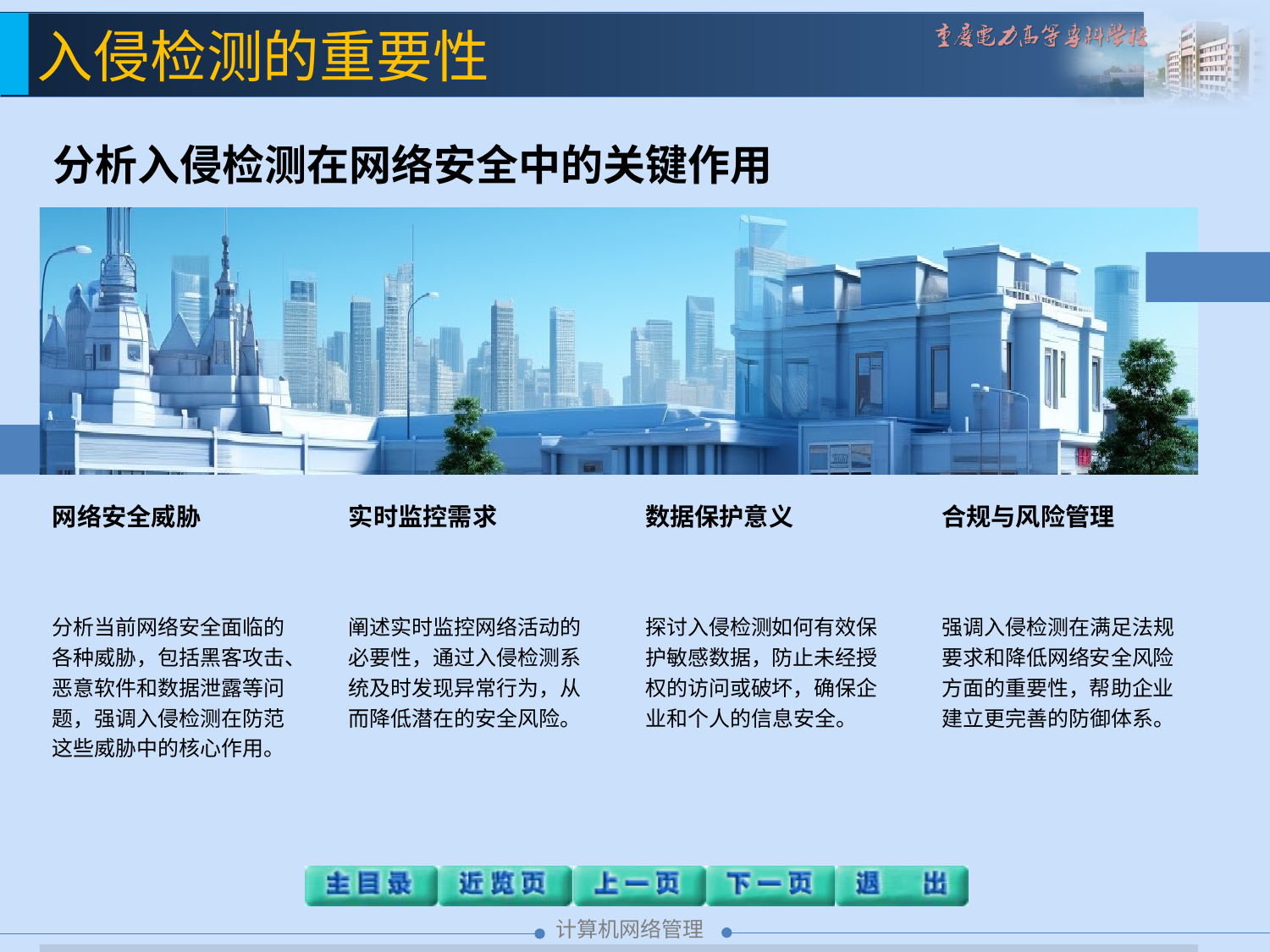

入侵检测的重要性
分析入侵检测在网络安全中的关键作用

网络安全威胁
分析当前网络安全面临的各种威胁，包括黑客攻击、恶意软件和数据泄露等问题，强调入侵检测在防范这些威胁中的核心作用。
实时监控需求
阐述实时监控网络活动的必要性，通过入侵检测系统及时发现异常行为，从而降低潜在的安全风险。
数据保护意义
探讨入侵检测如何有效保护敏感数据，防止未经授权的访问或破坏，确保企业和个人的信息安全。
合规与风险管理
强调入侵检测在满足法规要求和降低网络安全风险方面的重要性，帮助企业建立更完善的防御体系。